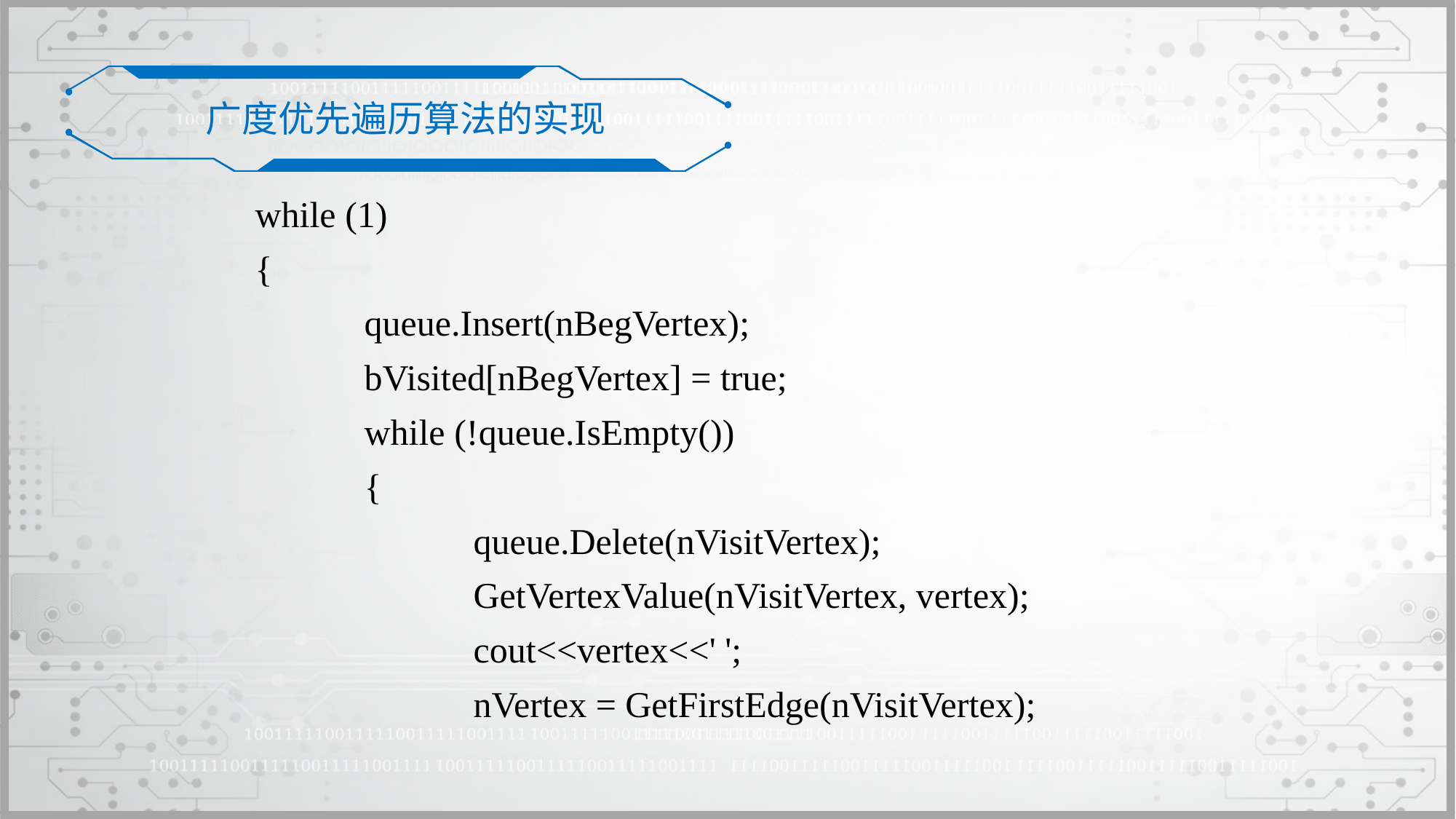

广度优先遍历算法的实现
	while (1)
	{
		queue.Insert(nBegVertex);
		bVisited[nBegVertex] = true;
		while (!queue.IsEmpty())
		{
			queue.Delete(nVisitVertex);
			GetVertexValue(nVisitVertex, vertex);
			cout<<vertex<<' ';
			nVertex = GetFirstEdge(nVisitVertex);